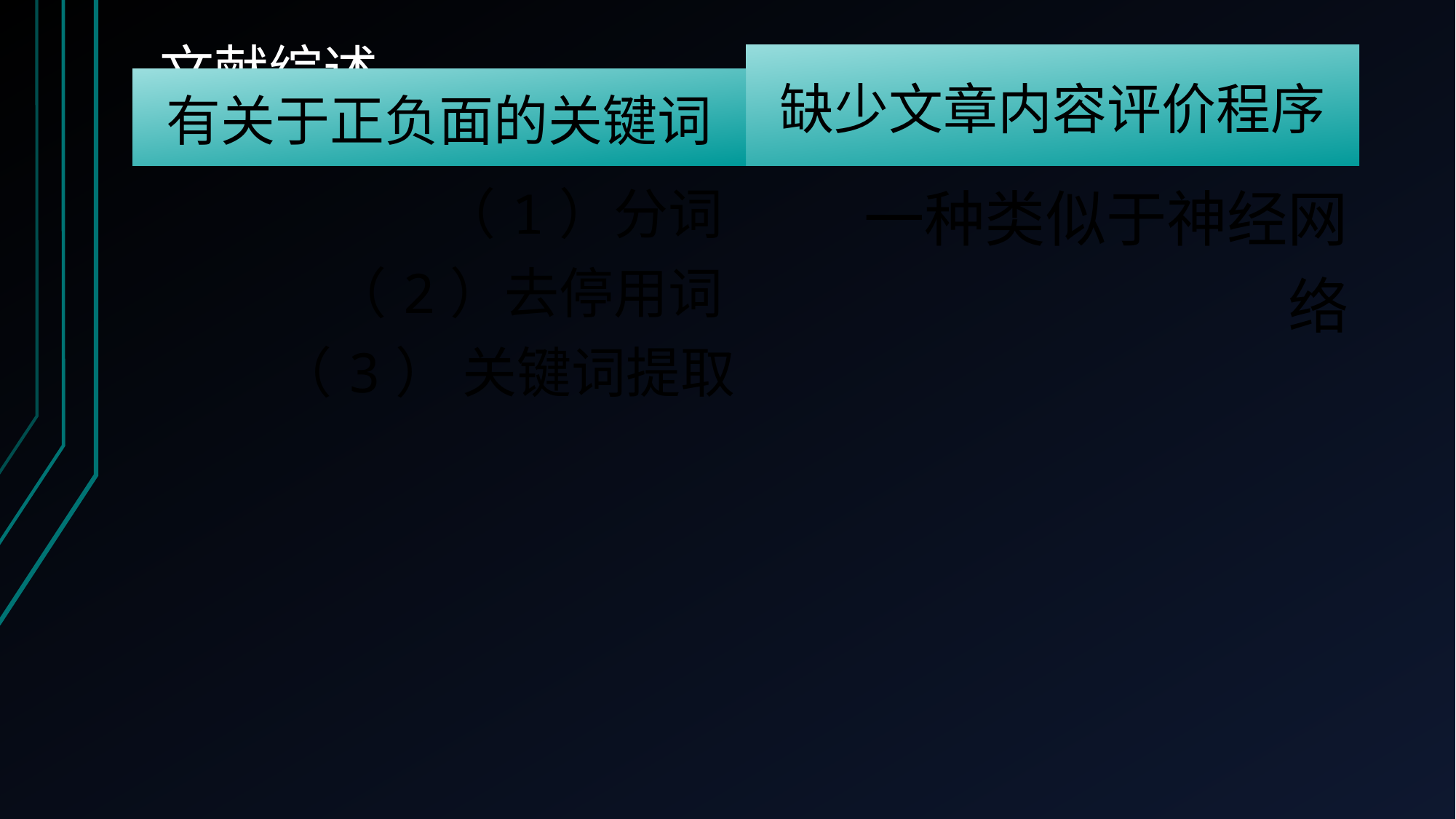

# 文献综述
（1）分词 
（2）去停用词 
（3） 关键词提取
有关于正负面的关键词
缺少文章内容评价程序
一种类似于神经网络